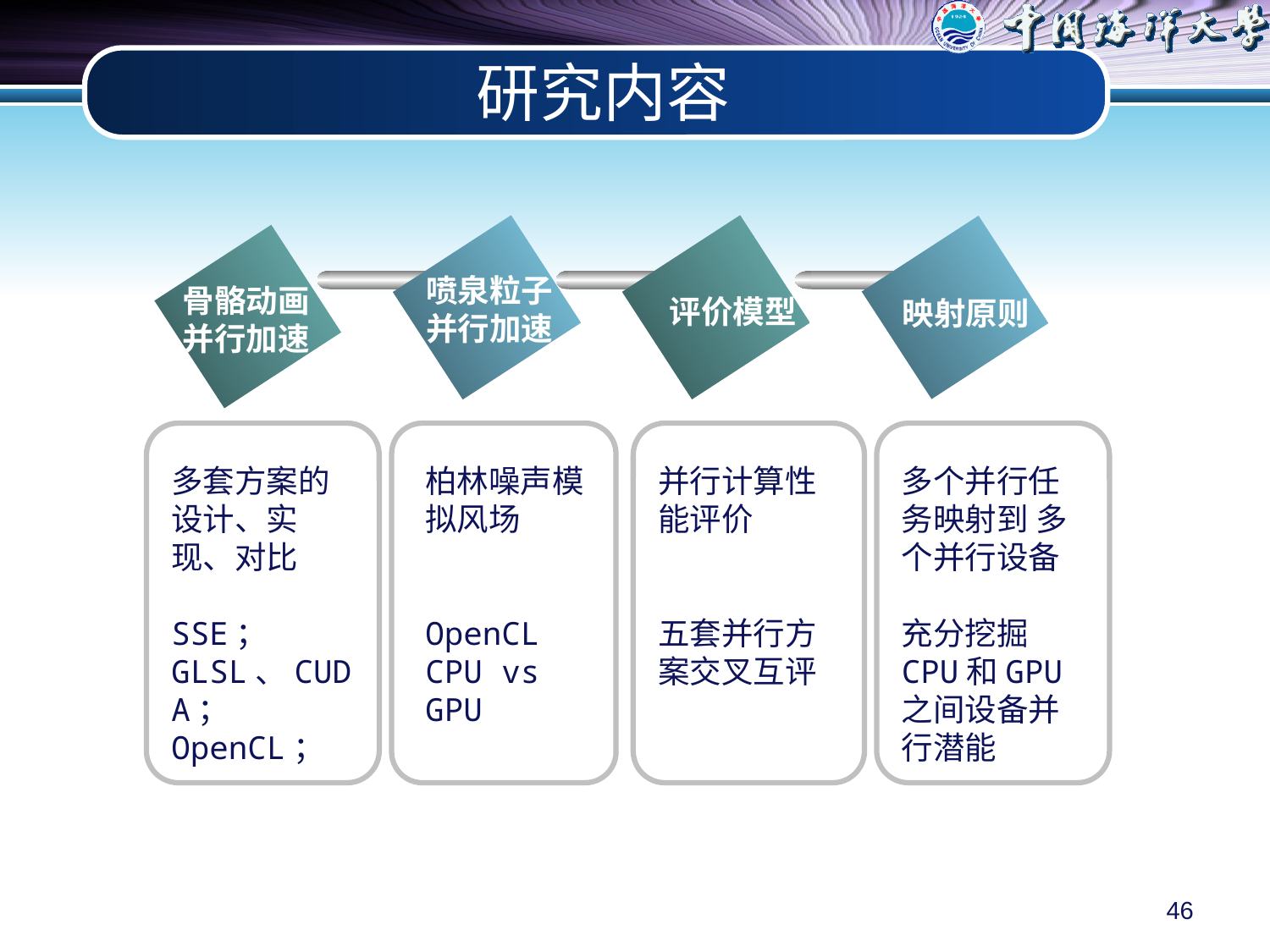

# 研究内容

喷泉粒子
并行加速
骨骼动画
并行加速
评价模型
映射原则

多套方案的设计、实现、对比

SSE；GLSL、CUDA；OpenCL；
柏林噪声模拟风场

OpenCL CPU vs GPU
并行计算性能评价

五套并行方案交叉互评
多个并行任务映射到 多个并行设备

充分挖掘CPU和GPU之间设备并行潜能
46